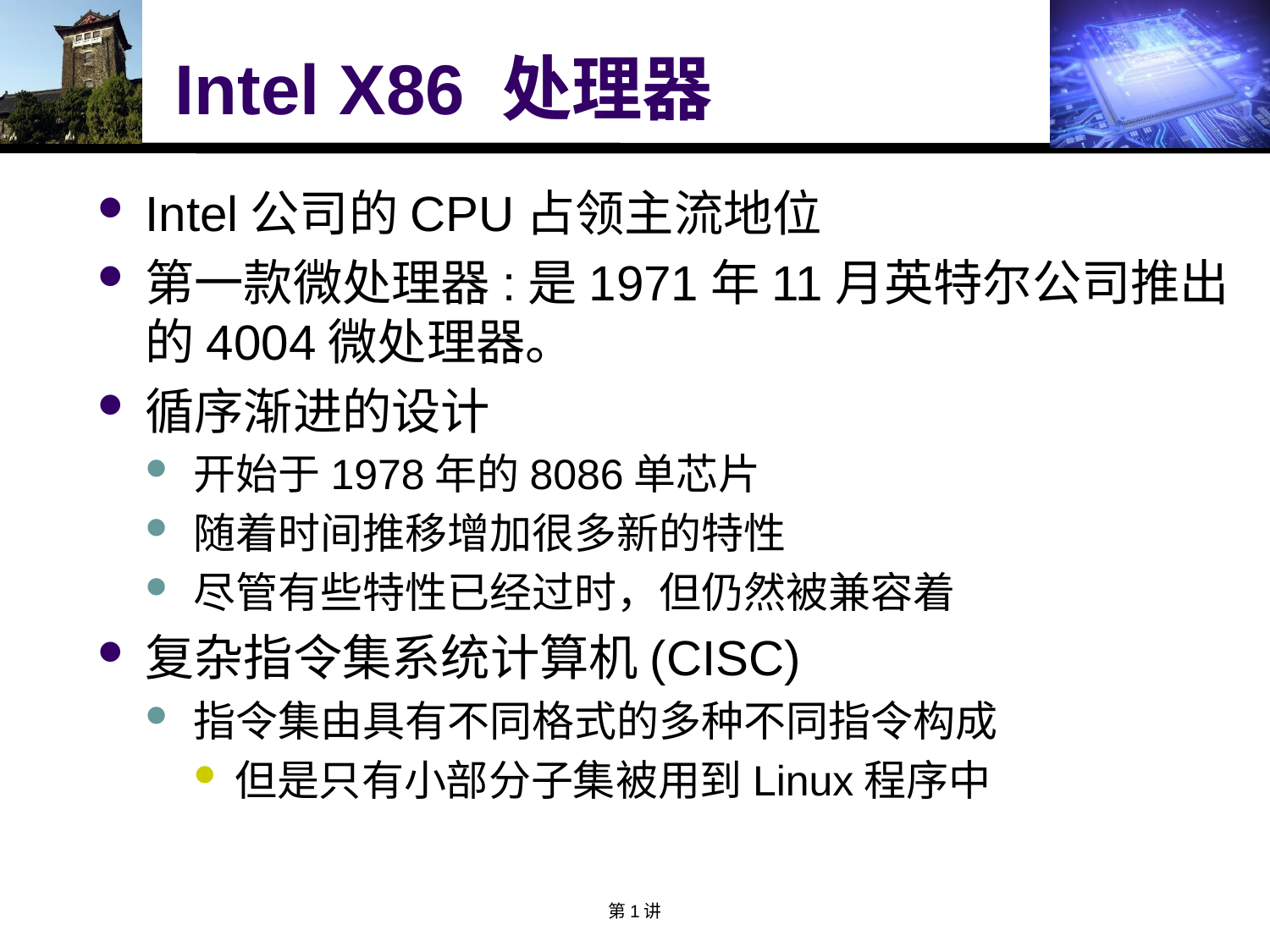

# Intel X86 处理器
Intel公司的CPU占领主流地位
第一款微处理器:是1971年11月英特尔公司推出的4004微处理器。
循序渐进的设计
开始于1978年的8086单芯片
随着时间推移增加很多新的特性
尽管有些特性已经过时，但仍然被兼容着
复杂指令集系统计算机(CISC)
指令集由具有不同格式的多种不同指令构成
但是只有小部分子集被用到Linux程序中

第1讲
35